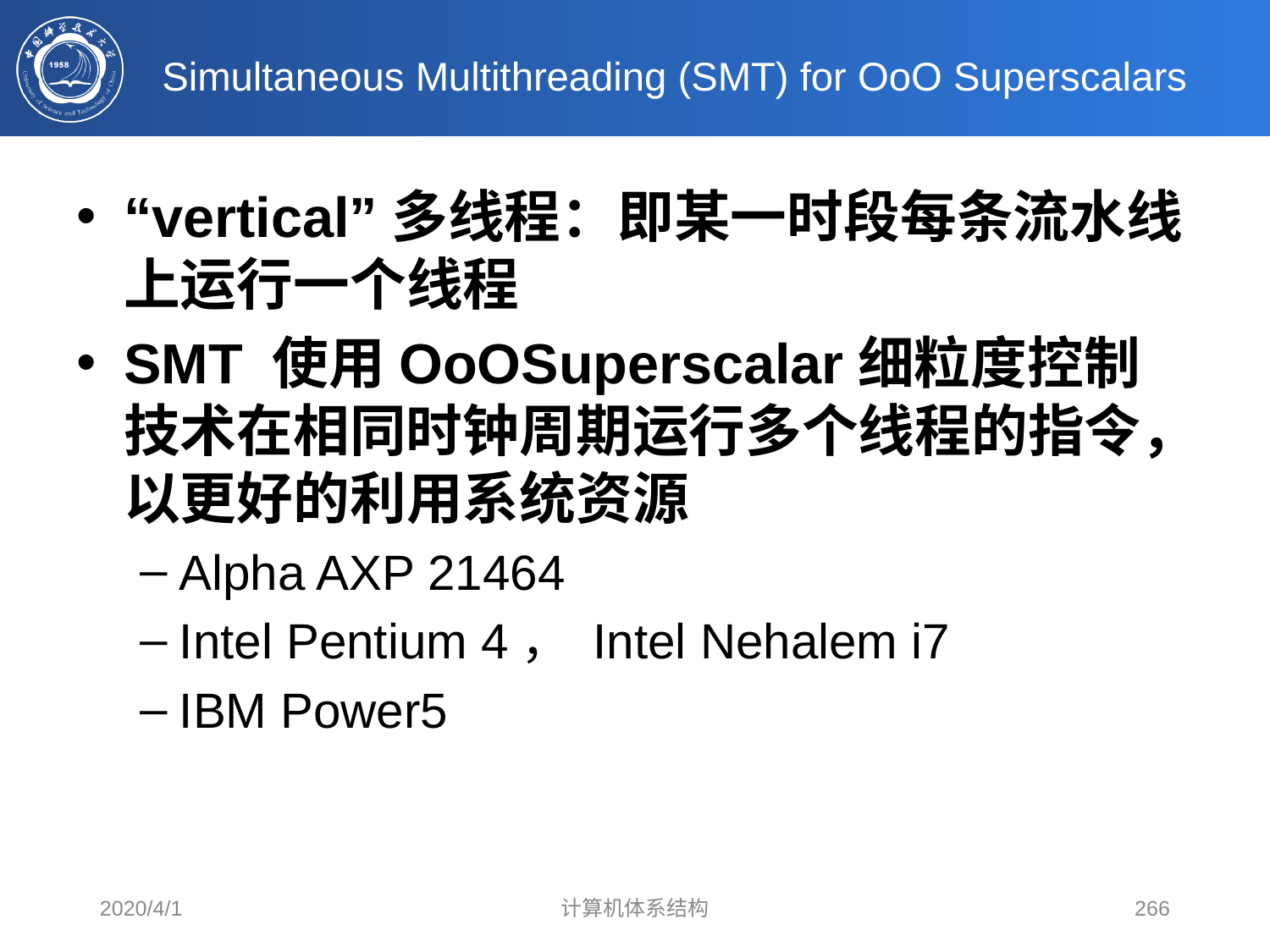

# Simultaneous Multithreading (SMT) for OoO Superscalars
“vertical”多线程：即某一时段每条流水线上运行一个线程
SMT 使用OoOSuperscalar细粒度控制技术在相同时钟周期运行多个线程的指令，以更好的利用系统资源
Alpha AXP 21464
Intel Pentium 4， Intel Nehalem i7
IBM Power5

2020/4/1
计算机体系结构
266